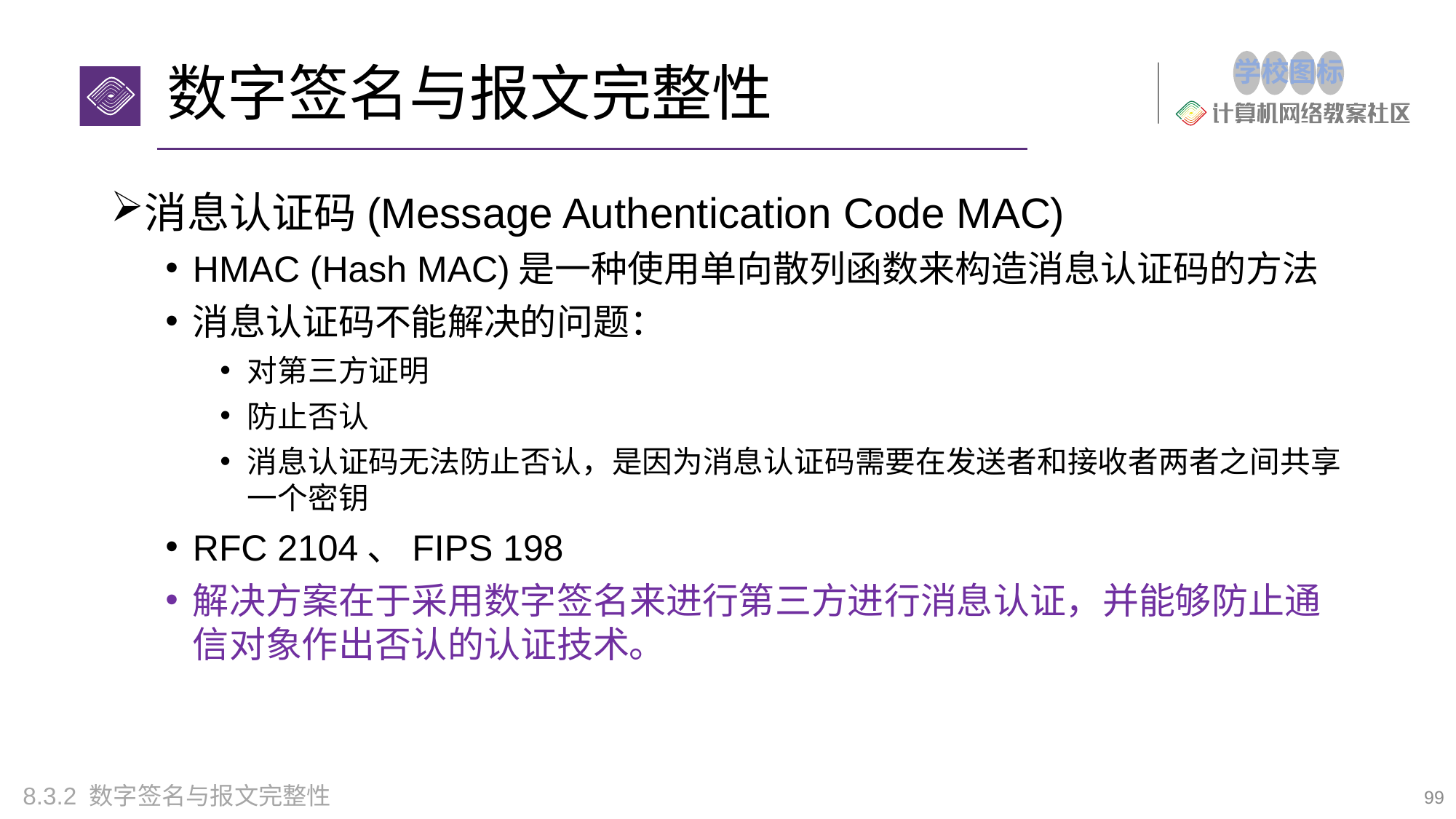

# 数字签名与报文完整性
消息认证码(Message Authentication Code MAC)
HMAC (Hash MAC)是一种使用单向散列函数来构造消息认证码的方法
消息认证码不能解决的问题：
对第三方证明
防止否认
消息认证码无法防止否认，是因为消息认证码需要在发送者和接收者两者之间共享一个密钥
RFC 2104、FIPS 198
解决方案在于采用数字签名来进行第三方进行消息认证，并能够防止通信对象作出否认的认证技术。

8.3.2 数字签名与报文完整性
99